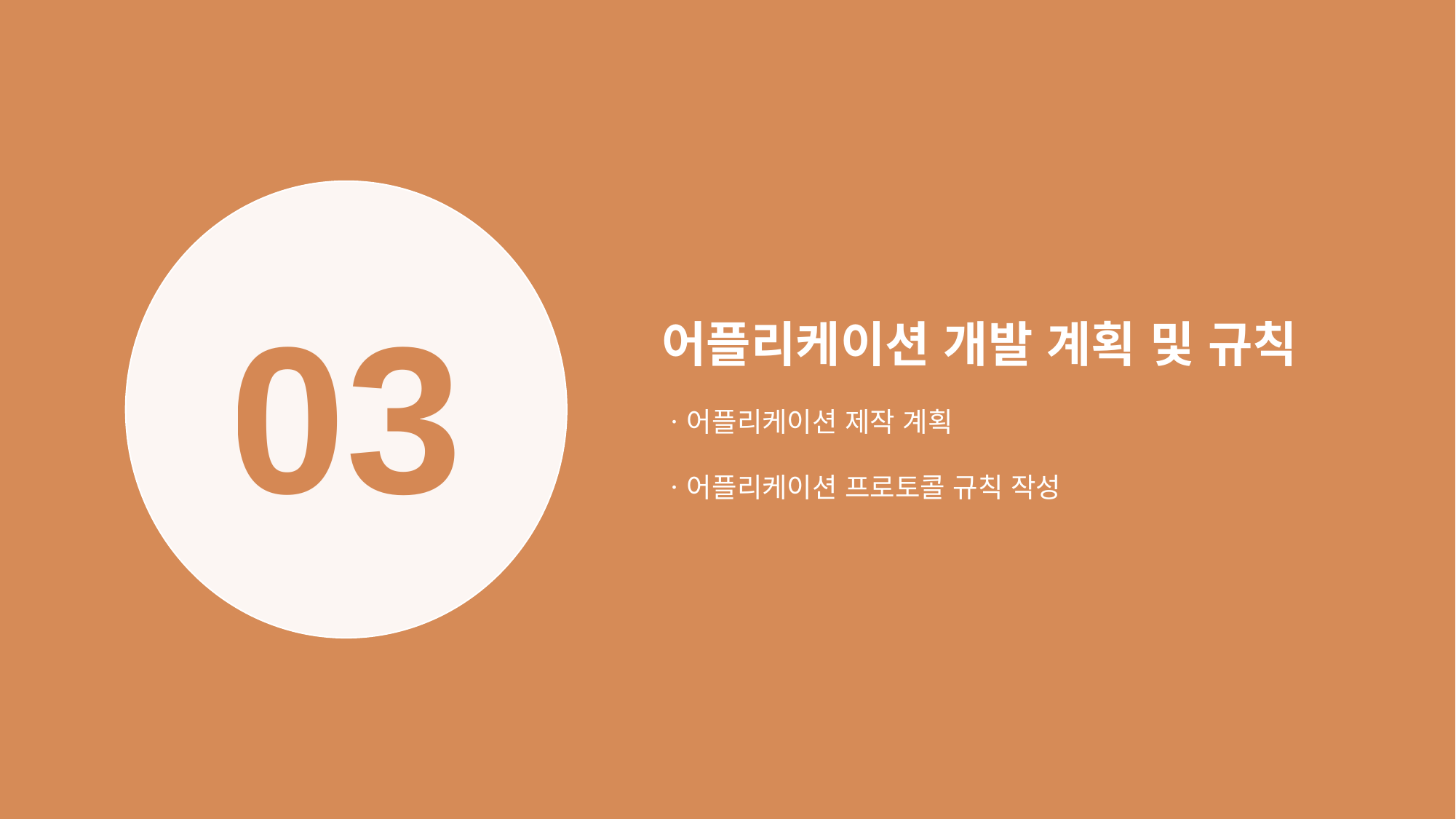

03
어플리케이션 개발 계획 및 규칙

ㆍ어플리케이션 제작 계획

ㆍ어플리케이션 프로토콜 규칙 작성